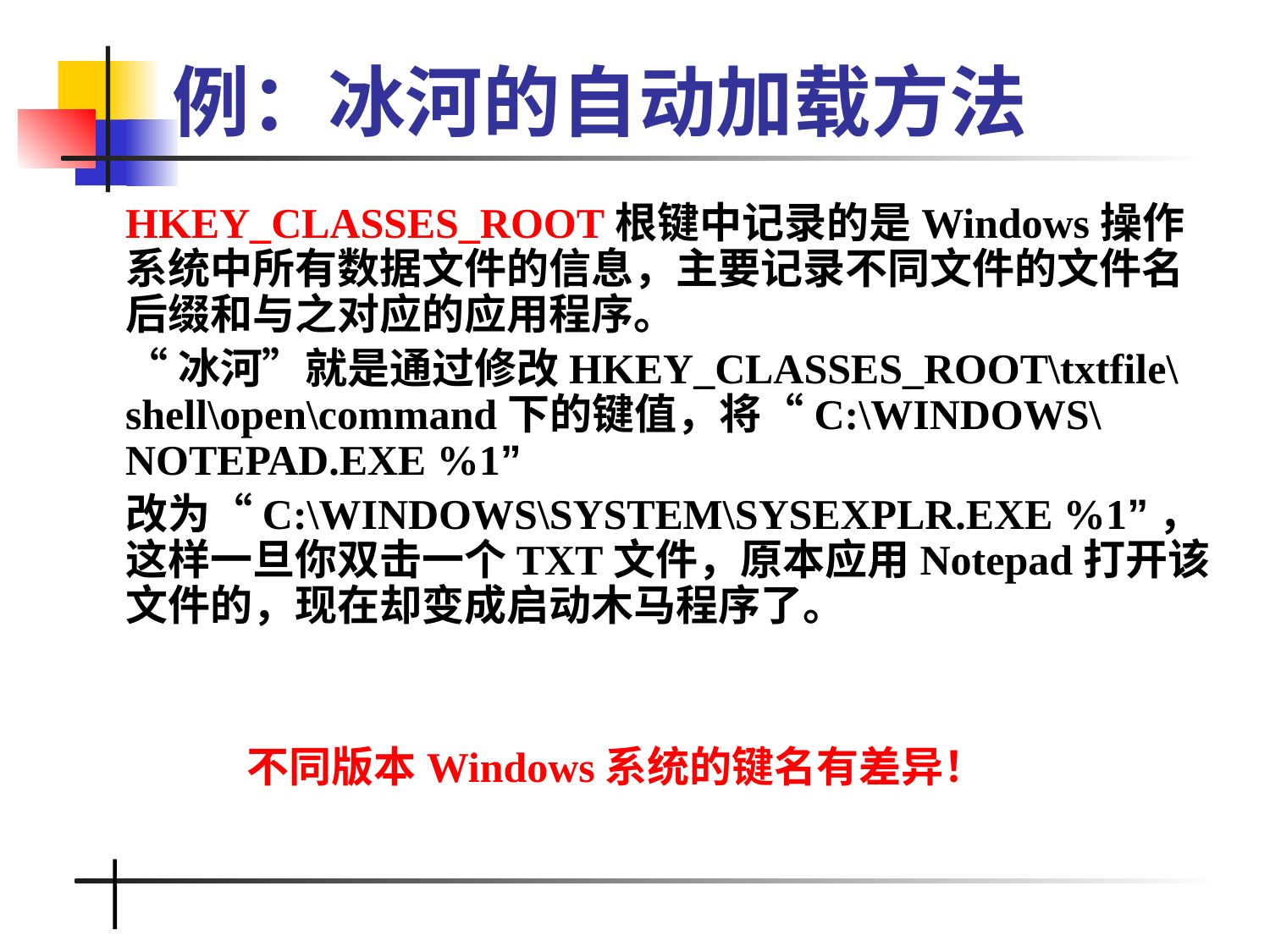

# 例：冰河的自动加载方法
	HKEY_CLASSES_ROOT根键中记录的是Windows操作系统中所有数据文件的信息，主要记录不同文件的文件名后缀和与之对应的应用程序。
	“冰河”就是通过修改HKEY_CLASSES_ROOT\txtfile\shell\open\command下的键值，将“C:\WINDOWS\NOTEPAD.EXE %1”
	改为“C:\WINDOWS\SYSTEM\SYSEXPLR.EXE %1”，这样一旦你双击一个TXT文件，原本应用Notepad打开该文件的，现在却变成启动木马程序了。

　　　　不同版本Windows系统的键名有差异！